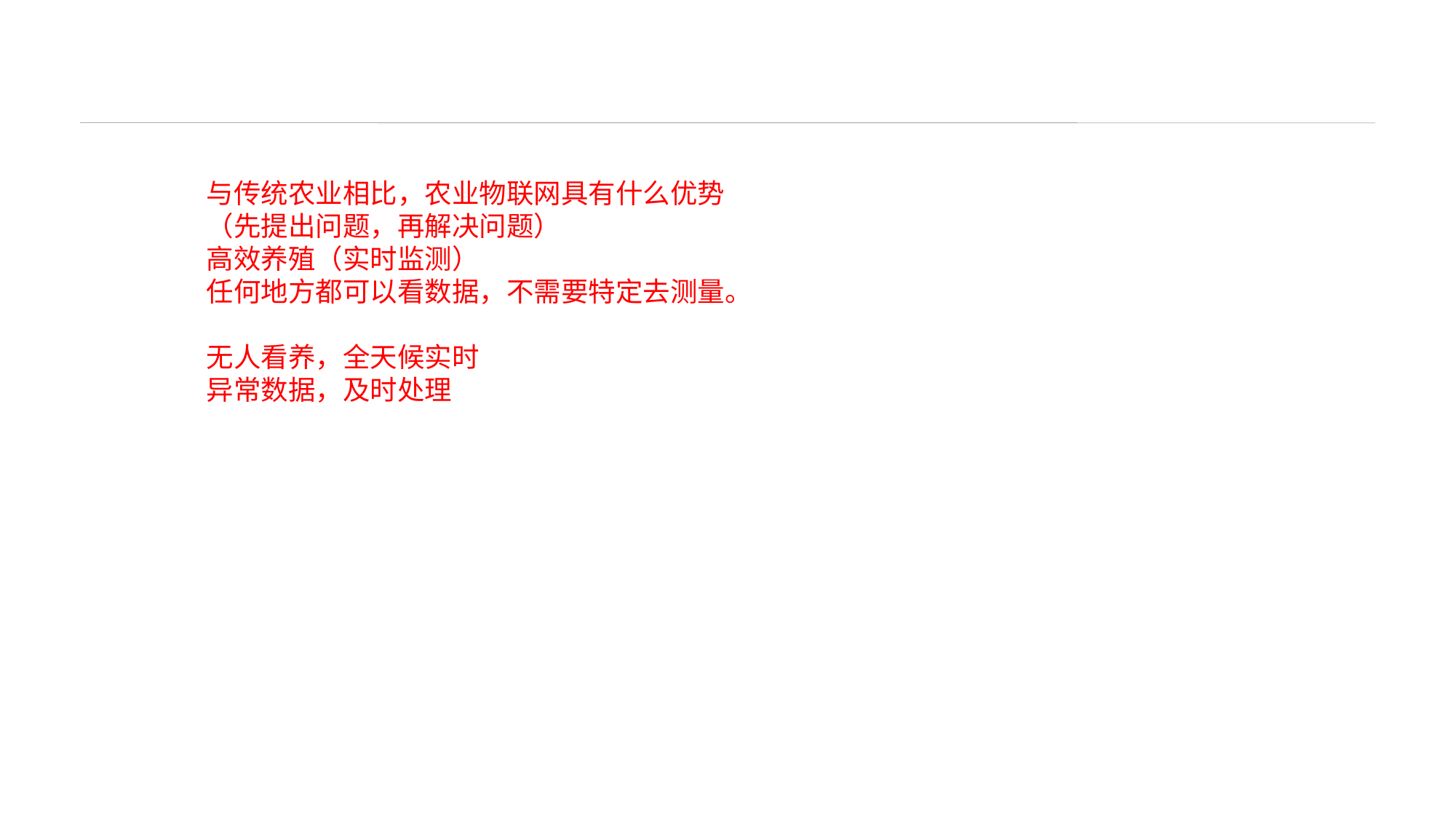

与传统农业相比，农业物联网具有什么优势（先提出问题，再解决问题）
高效养殖（实时监测）
任何地方都可以看数据，不需要特定去测量。

无人看养，全天候实时
异常数据，及时处理